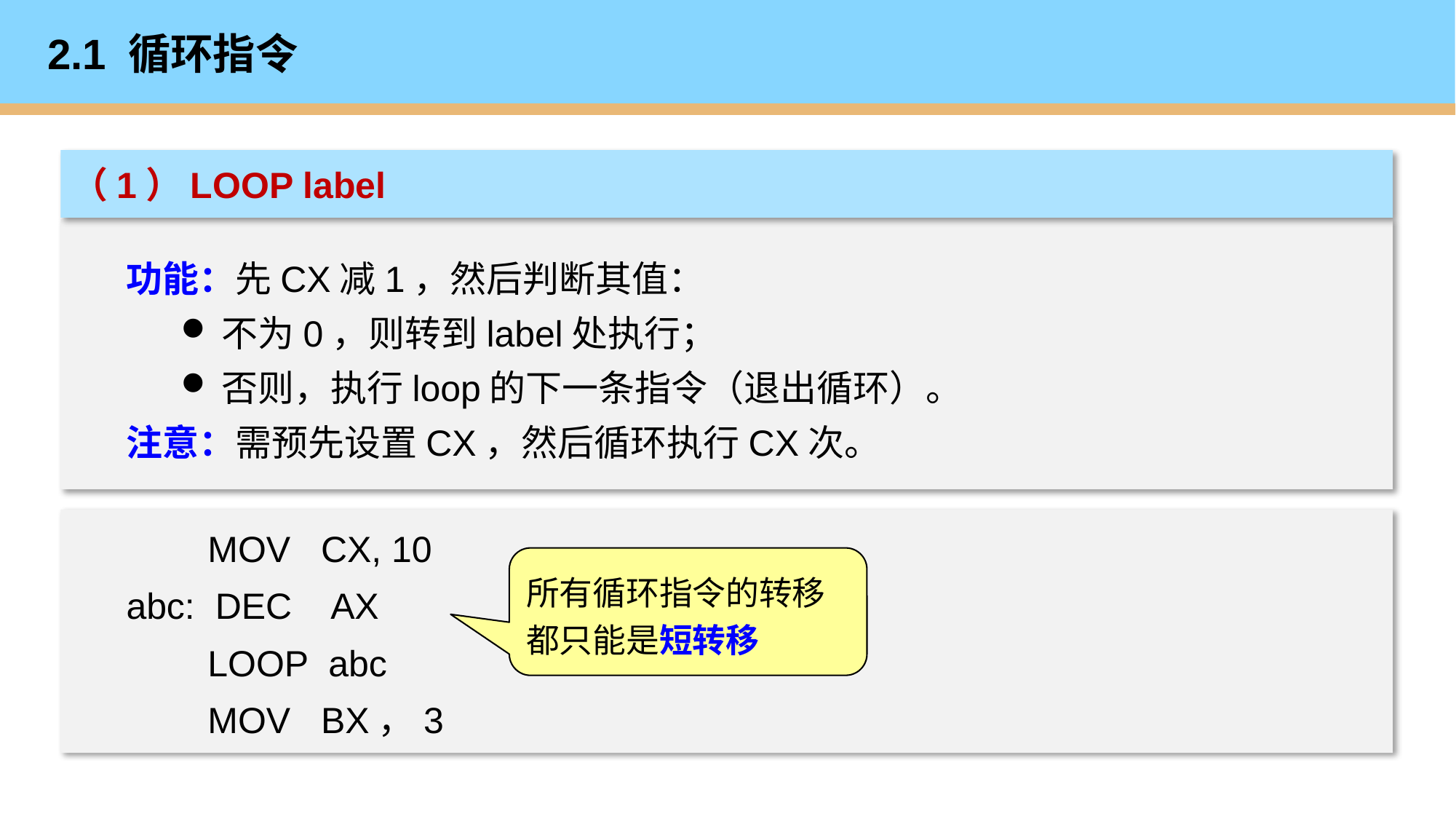

# 2.1 循环指令
（1）LOOP label
功能：先CX减1，然后判断其值：
不为0，则转到label处执行；
否则，执行loop的下一条指令（退出循环）。
注意：需预先设置CX，然后循环执行CX次。
        MOV   CX, 10
abc:  DEC    AX
        LOOP  abc
        MOV   BX，3
所有循环指令的转移都只能是短转移
152